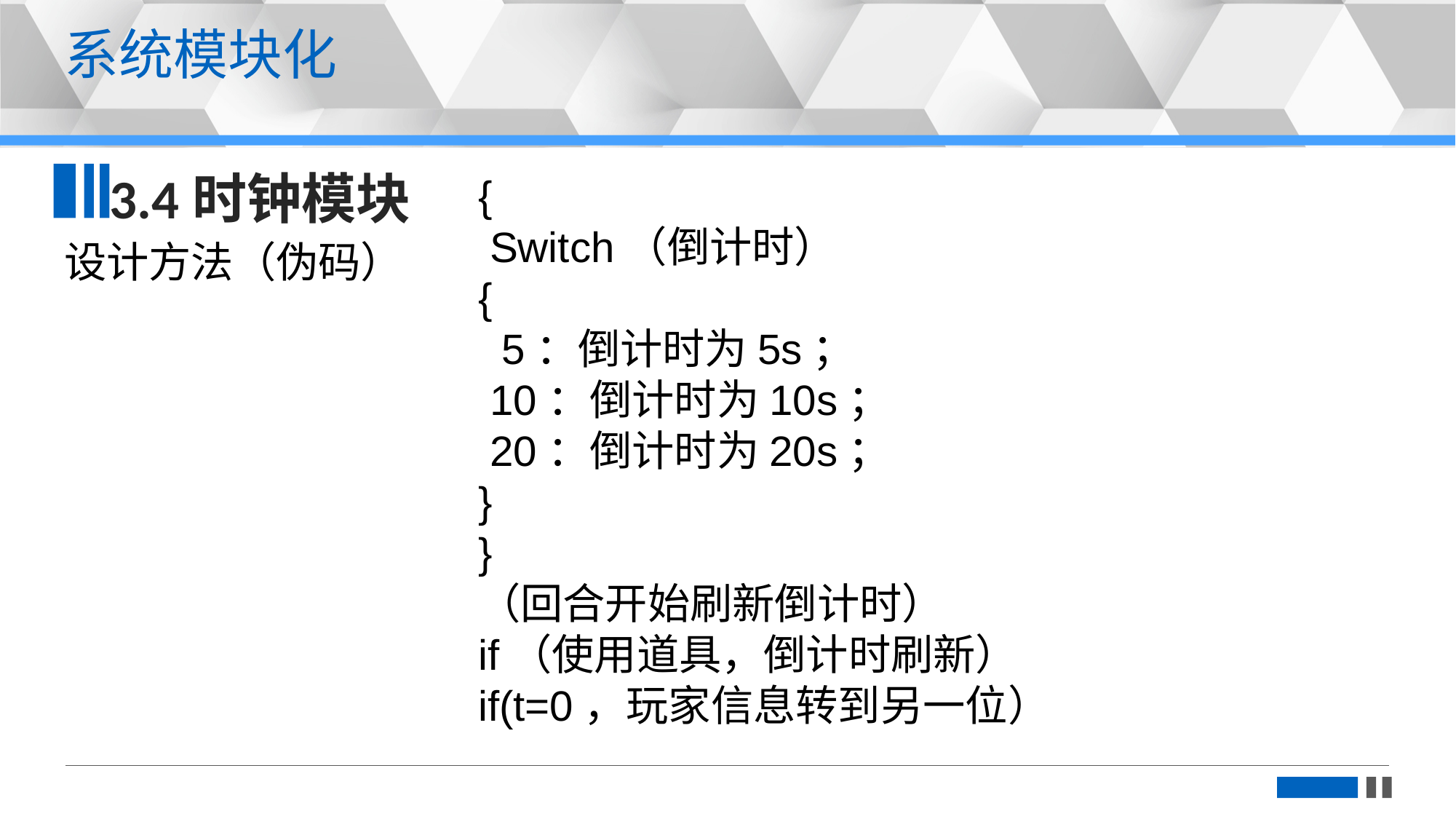

更多精品PPT模板下载：https://shop162430736.taobao.com
系统模块化

3.4时钟模块
{
 Switch（倒计时）
{
  5：倒计时为5s；
 10：倒计时为10s；
 20：倒计时为20s；
}
}
（回合开始刷新倒计时）
if（使用道具，倒计时刷新）
if(t=0，玩家信息转到另一位）

设计方法（伪码）
30